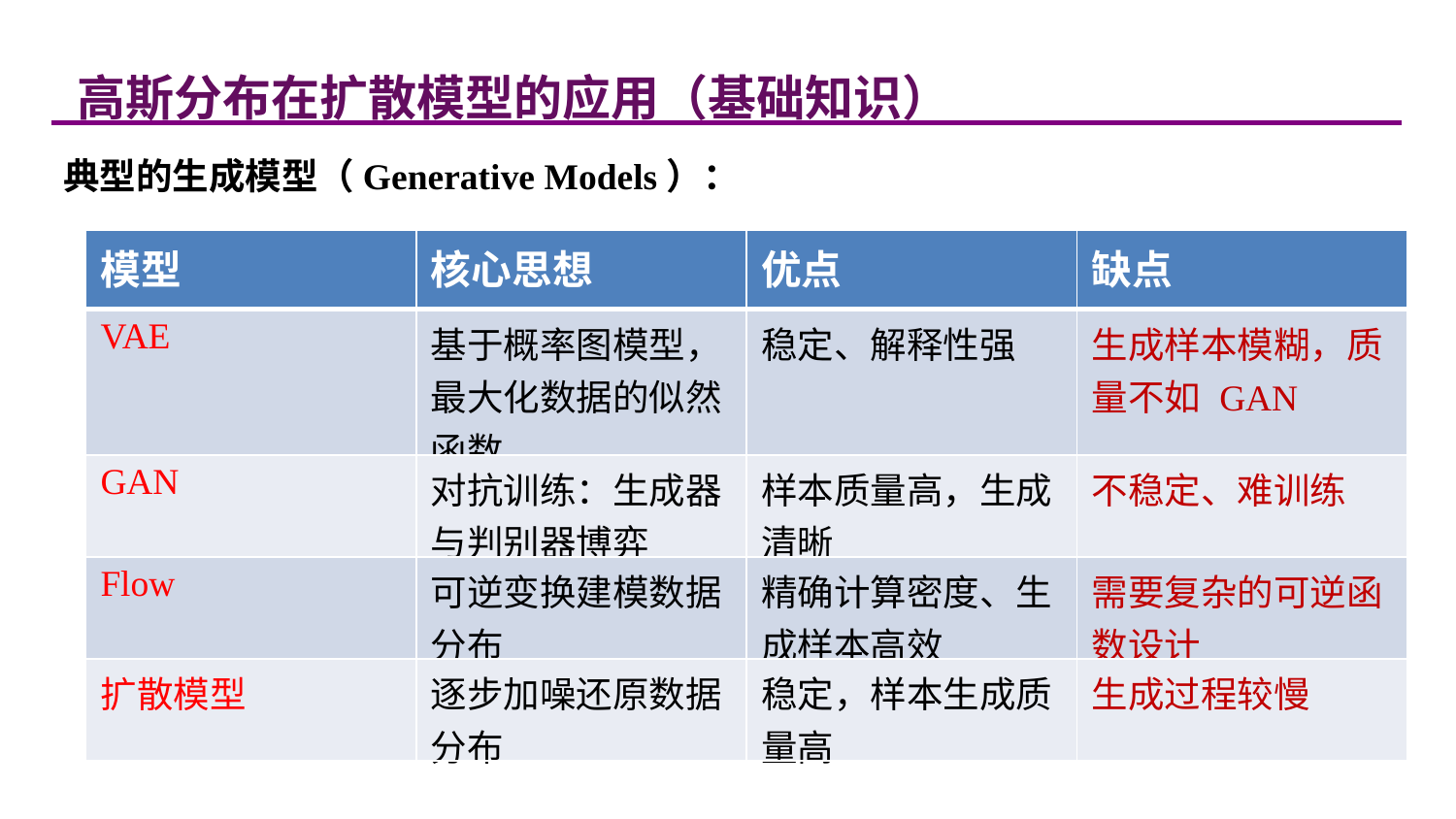

高斯分布在扩散模型的应用（基础知识）
典型的生成模型（Generative Models）：
| 模型 | 核心思想 | 优点 | 缺点 |
| --- | --- | --- | --- |
| VAE | 基于概率图模型，最大化数据的似然函数 | 稳定、解释性强 | 生成样本模糊，质量不如 GAN |
| GAN | 对抗训练：生成器与判别器博弈 | 样本质量高，生成清晰 | 不稳定、难训练 |
| Flow | 可逆变换建模数据分布 | 精确计算密度、生成样本高效 | 需要复杂的可逆函数设计 |
| 扩散模型 | 逐步加噪还原数据分布 | 稳定，样本生成质量高 | 生成过程较慢 |